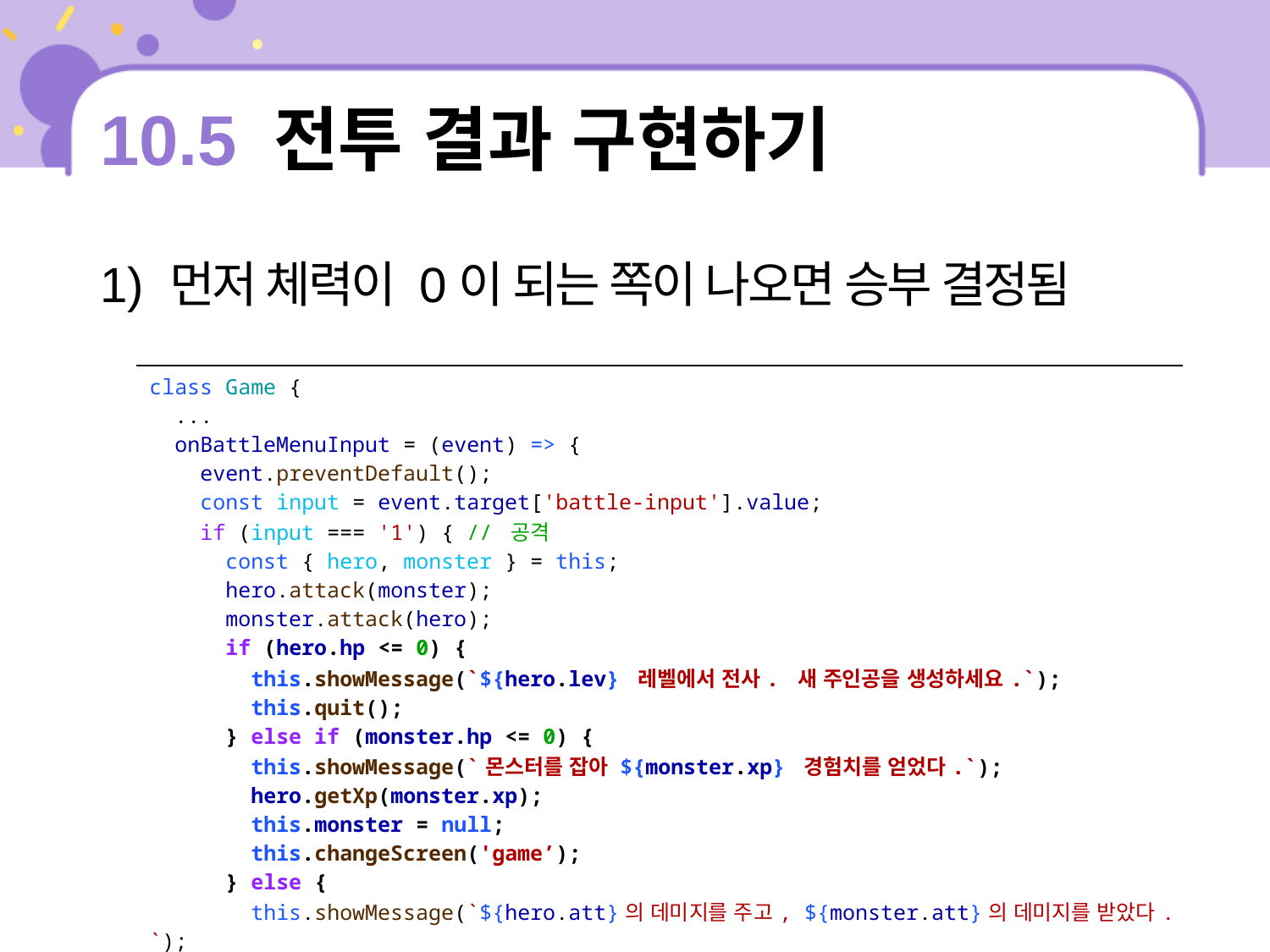

# 10.5 전투 결과 구현하기
1) 먼저 체력이 0이 되는 쪽이 나오면 승부 결정됨

| class Game { ... onBattleMenuInput = (event) => { event.preventDefault(); const input = event.target['battle-input'].value; if (input === '1') { // 공격 const { hero, monster } = this; hero.attack(monster); monster.attack(hero); if (hero.hp <= 0) { this.showMessage(`${hero.lev} 레벨에서 전사. 새 주인공을 생성하세요.`); this.quit(); } else if (monster.hp <= 0) { this.showMessage(`몬스터를 잡아 ${monster.xp} 경험치를 얻었다.`); hero.getXp(monster.xp); this.monster = null; this.changeScreen('game’); } else { this.showMessage(`${hero.att}의 데미지를 주고, ${monster.att}의 데미지를 받았다.`); } |
| --- |